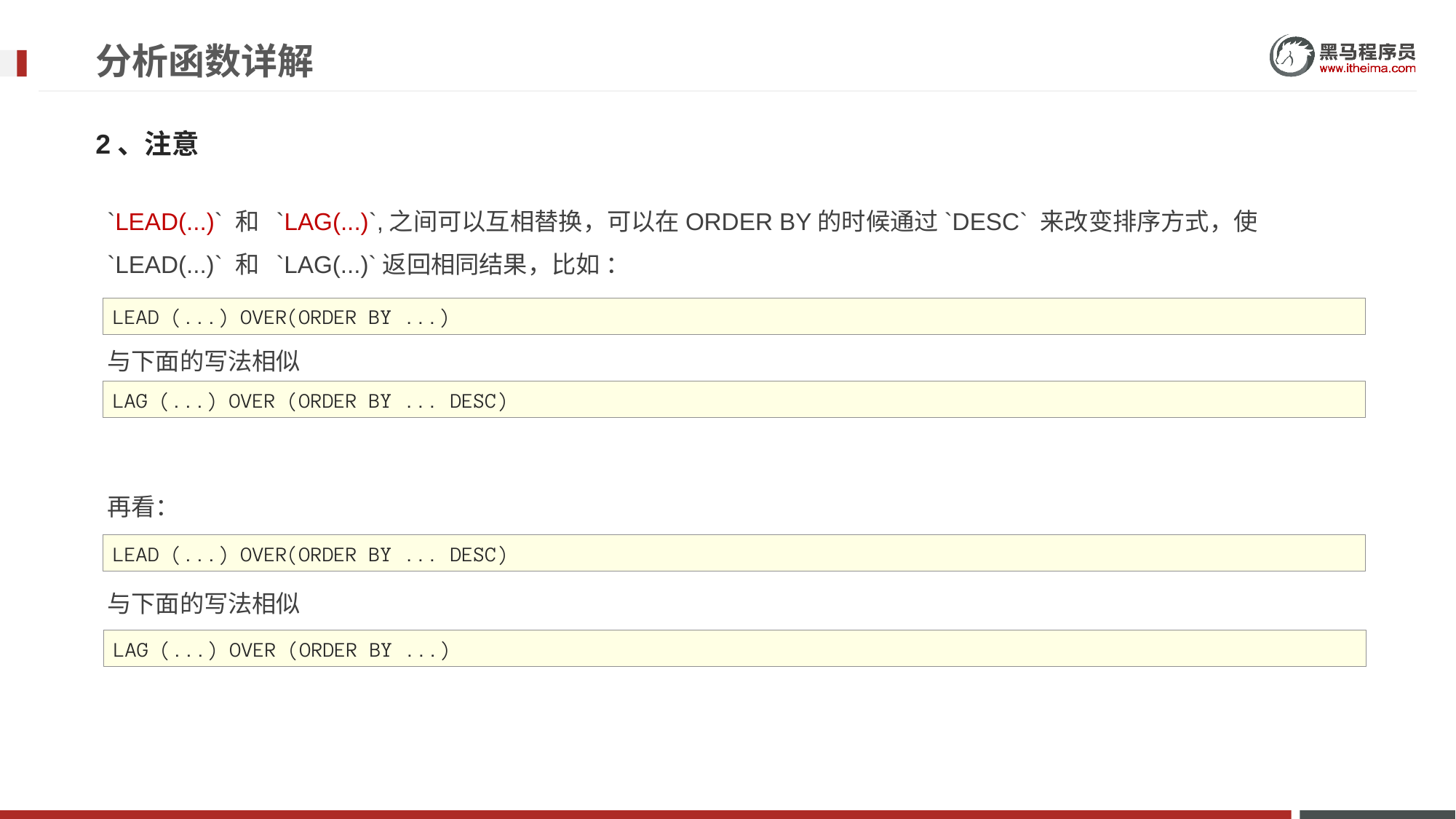

# 分析函数详解
2、注意
`LEAD(...)` 和  `LAG(...)`,之间可以互相替换，可以在ORDER BY的时候通过`DESC` 来改变排序方式，使`LEAD(...)` 和  `LAG(...)`返回相同结果，比如 ：

与下面的写法相似

再看：

与下面的写法相似

LEAD (...) OVER(ORDER BY ...)
LAG (...) OVER (ORDER BY ... DESC)
LEAD (...) OVER(ORDER BY ... DESC)
LAG (...) OVER (ORDER BY ...)